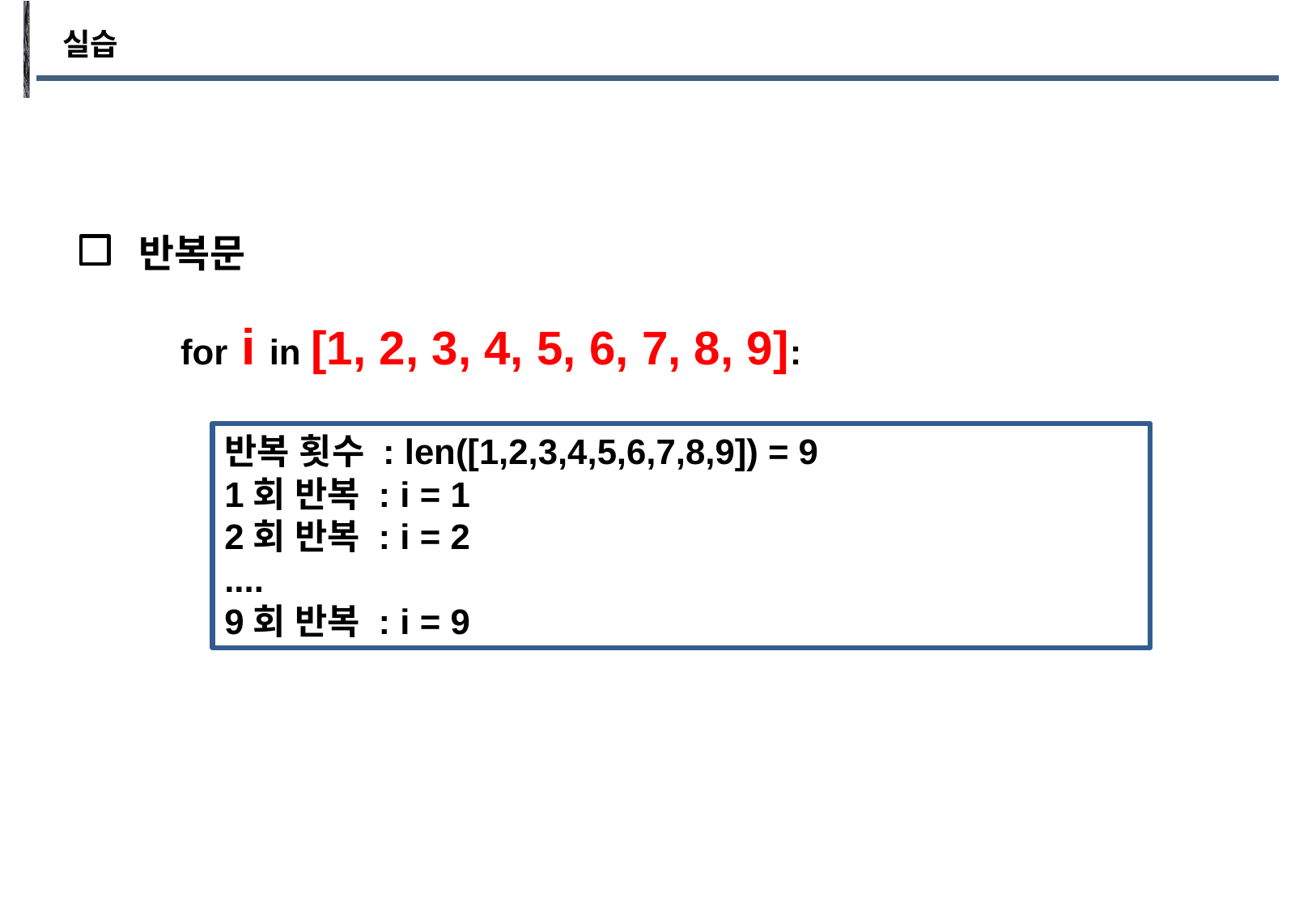

실습

반복문

for i in [1, 2, 3, 4, 5, 6, 7, 8, 9]:
반복 횟수 : len([1,2,3,4,5,6,7,8,9]) = 9
1회 반복 : i = 1
2회 반복 : i = 2
....
9회 반복 : i = 9